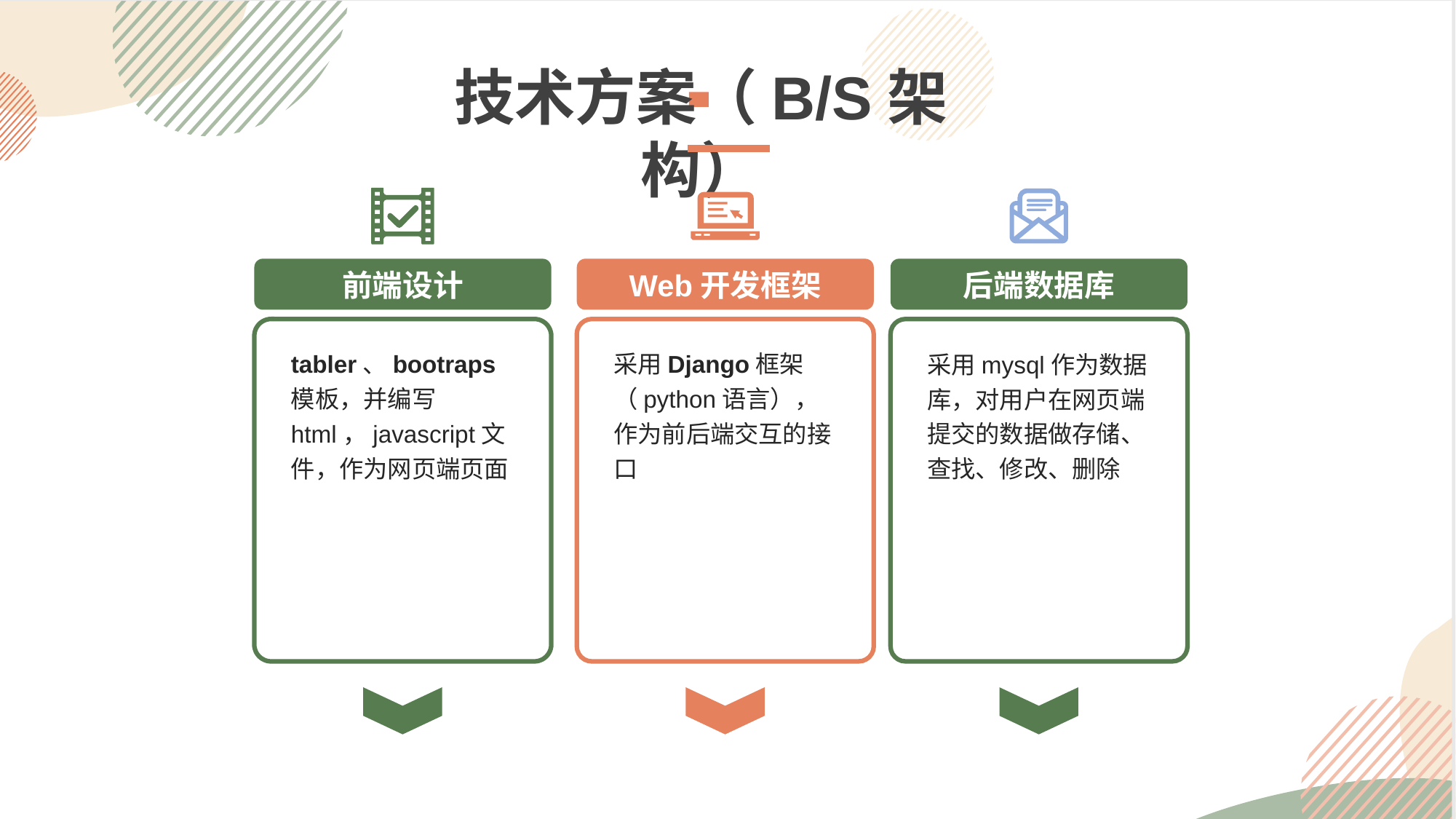

技术方案（B/S架构）

前端设计
Web开发框架
后端数据库

采用Django框架（python语言），作为前后端交互的接口
tabler、bootraps 模板，并编写html，javascript文件，作为网页端页面

采用mysql作为数据库，对用户在网页端提交的数据做存储、查找、修改、删除